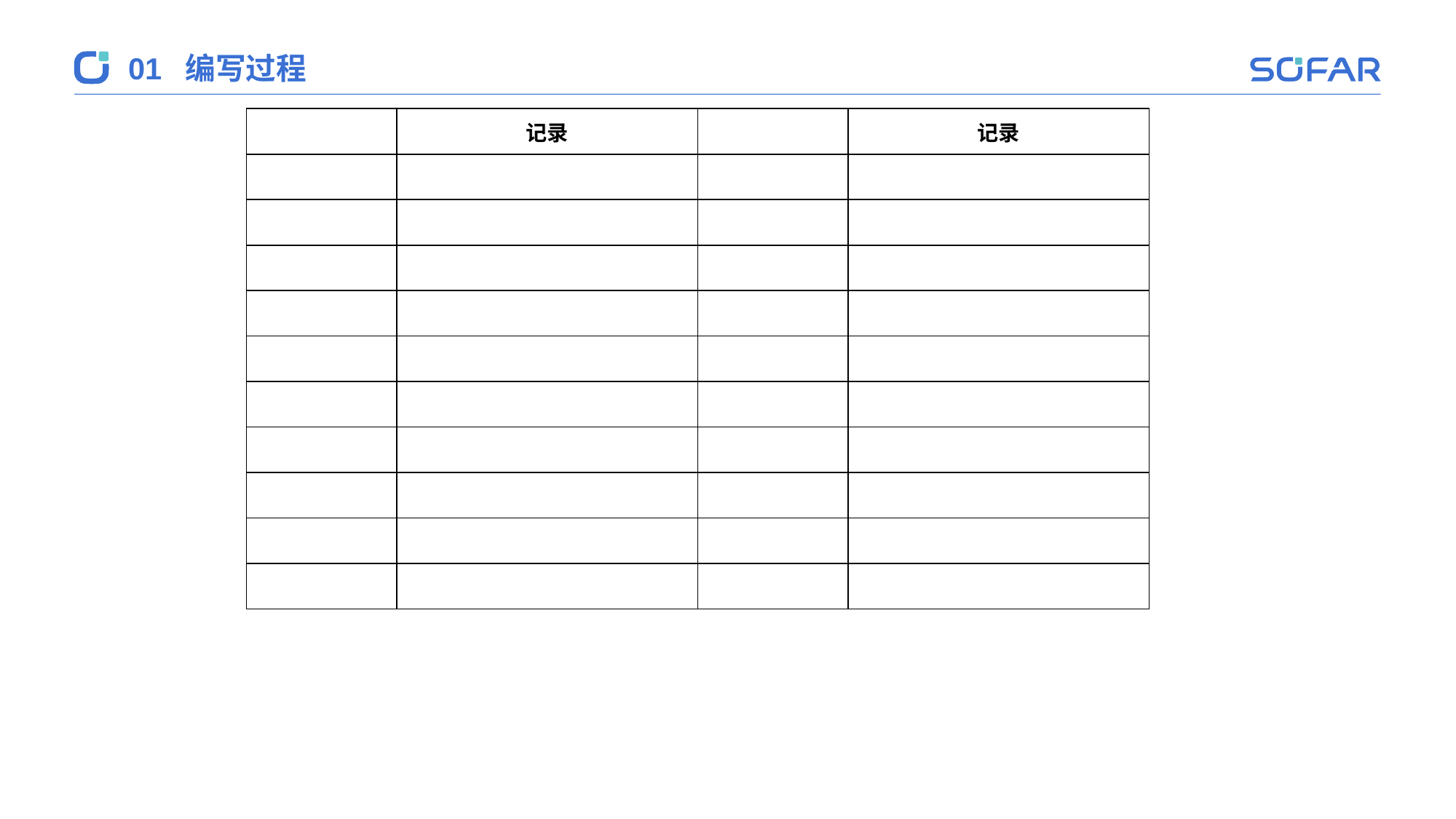

01
编写过程
|  | 记录 |  | 记录 |
| --- | --- | --- | --- |
|  |  |  |  |
|  |  |  |  |
|  |  |  |  |
|  |  |  |  |
|  |  |  |  |
|  |  |  |  |
|  |  |  |  |
|  |  |  |  |
|  |  |  |  |
|  |  |  |  |